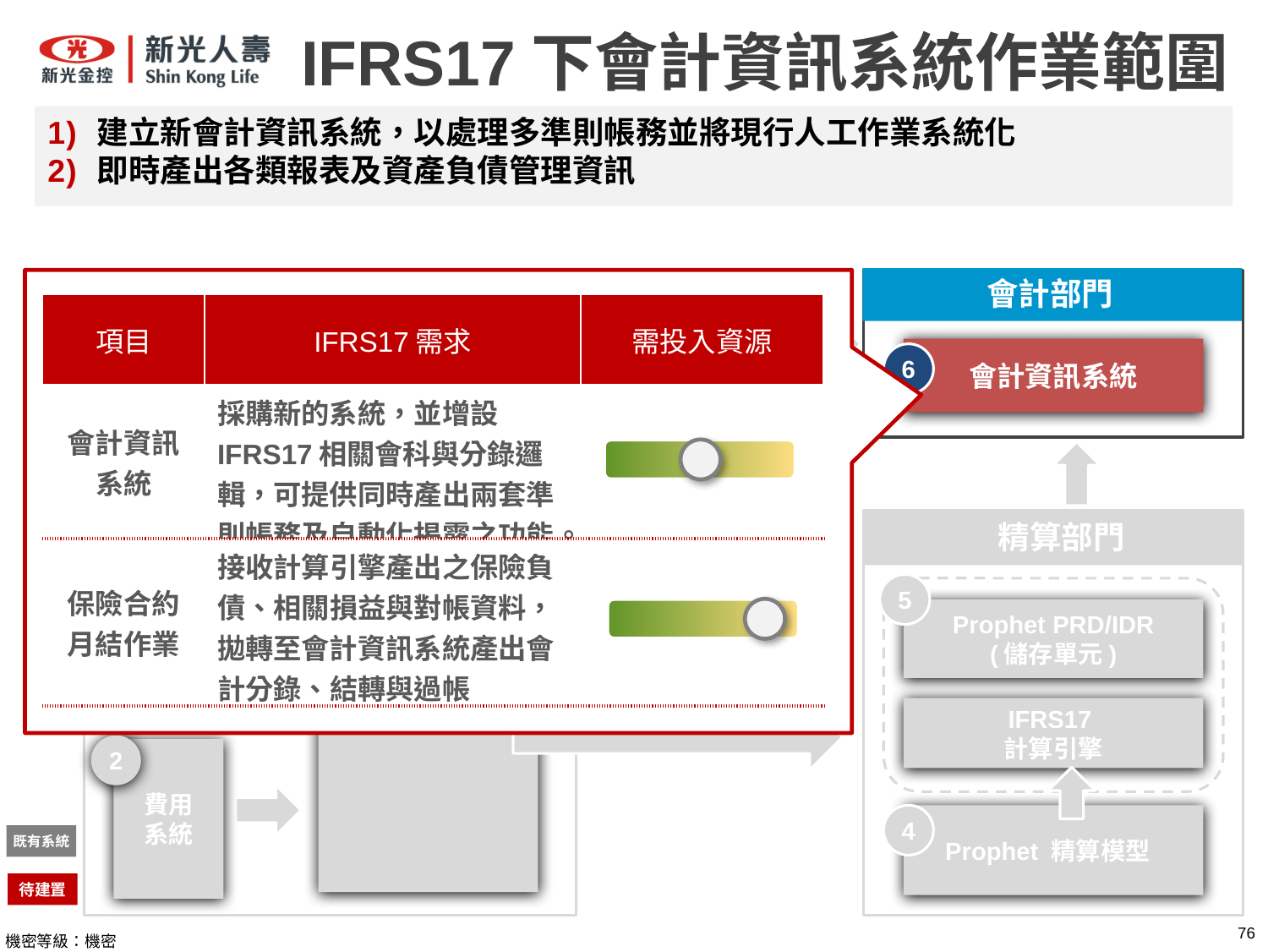

IFRS17下會計資訊系統作業範圍
建立新會計資訊系統，以處理多準則帳務並將現行人工作業系統化
即時產出各類報表及資產負債管理資訊
會計部門

資訊部門
| 項目 | IFRS17需求 | 需投入資源 |
| --- | --- | --- |
| 會計資訊 系統 | 採購新的系統，並增設 IFRS17相關會科與分錄邏輯，可提供同時產出兩套準則帳務及自動化揭露之功能。 | 中 |
| 保險合約 月結作業 | 接收計算引擎產出之保險負債、相關損益與對帳資料，拋轉至會計資訊系統產出會計分錄、結轉與過帳 | 高 |
每日帳務 及 費用資料
核心
系統
會計資訊系統
1
6
3

IFRS17
Data Hub

 精算部門

5

決算環境

Prophet PRD/IDR
(儲存單元)
IFRS17
計算引擎

2

費用
系統

Prophet 精算模型
4
既有系統
待建置